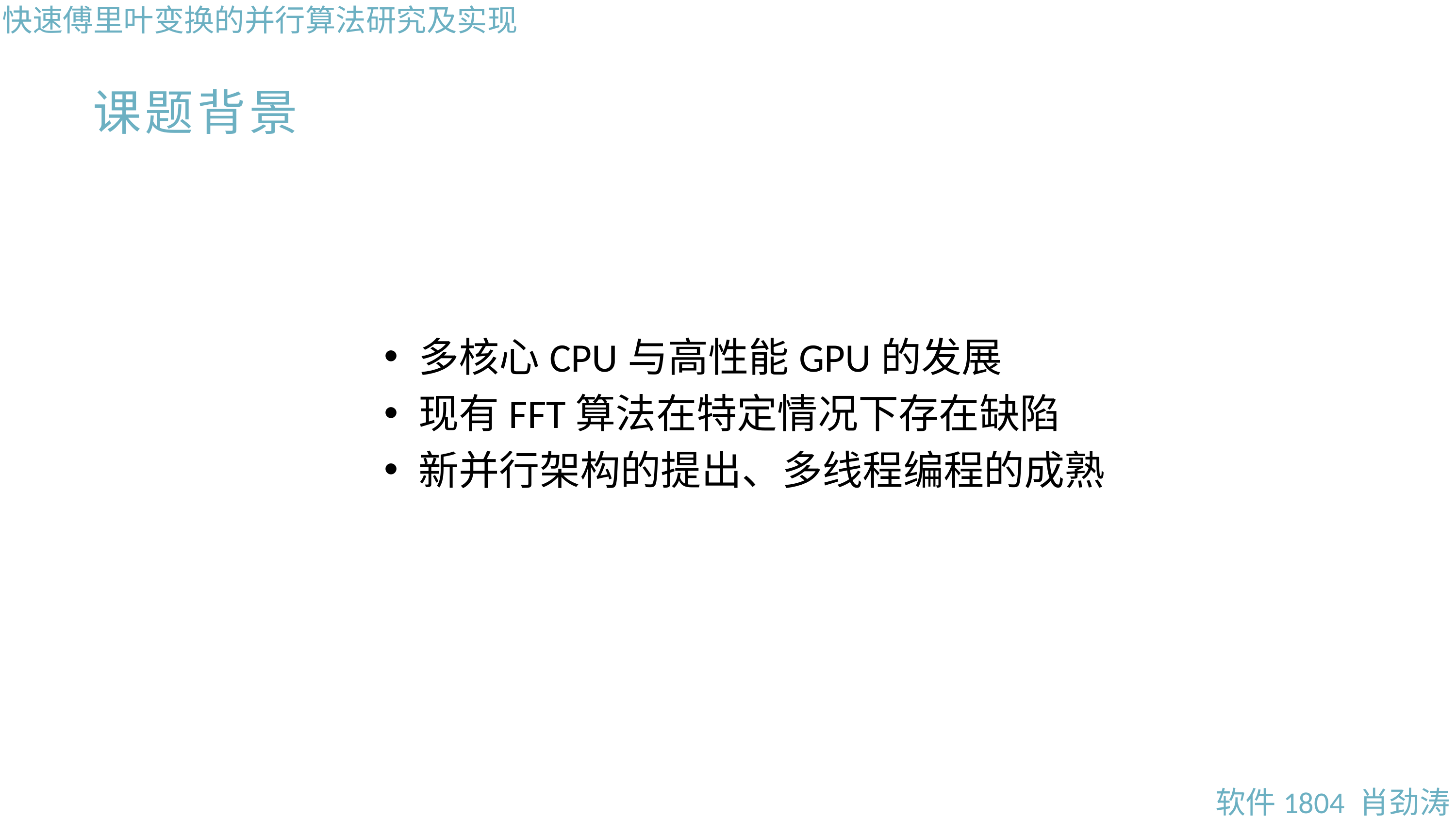

快速傅里叶变换的并行算法研究及实现
课题背景
多核心CPU与高性能GPU的发展
现有FFT算法在特定情况下存在缺陷
新并行架构的提出、多线程编程的成熟
软件1804 肖劲涛